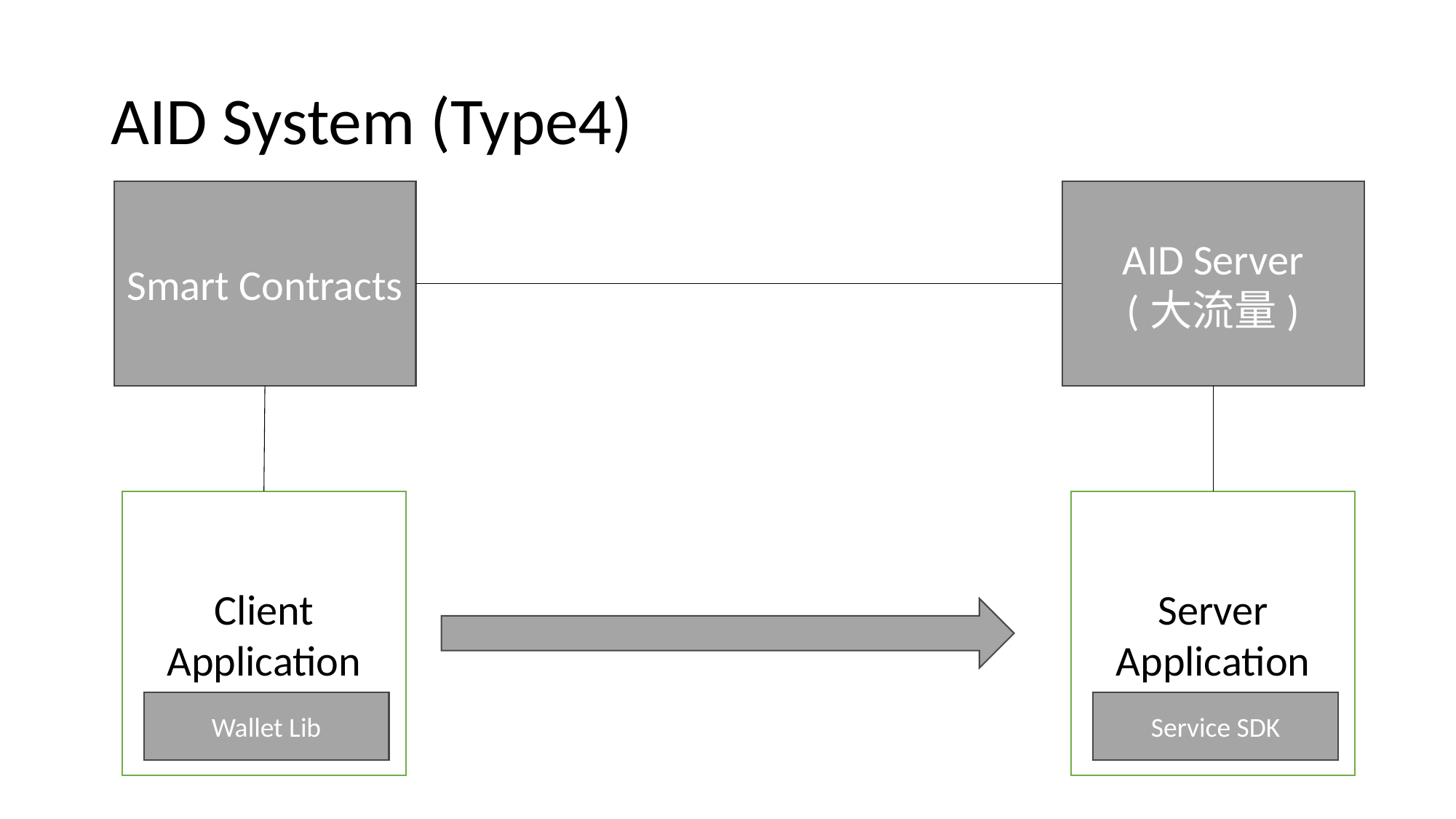

# AID System (Type4)
AID Server
(大流量)
Smart Contracts
Client Application
Server Application

Wallet Lib
Service SDK